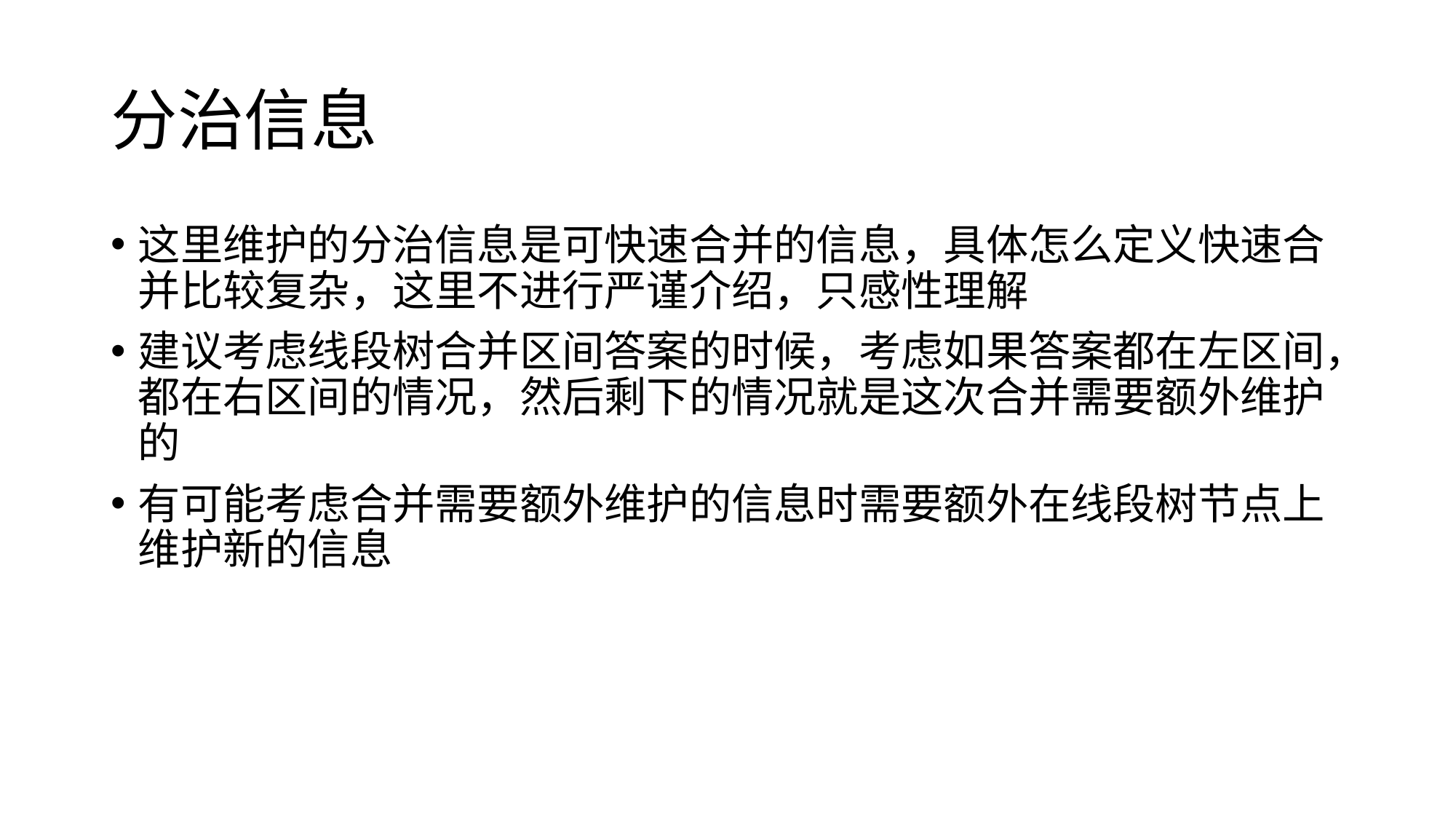

# 分治信息
这里维护的分治信息是可快速合并的信息，具体怎么定义快速合并比较复杂，这里不进行严谨介绍，只感性理解
建议考虑线段树合并区间答案的时候，考虑如果答案都在左区间，都在右区间的情况，然后剩下的情况就是这次合并需要额外维护的
有可能考虑合并需要额外维护的信息时需要额外在线段树节点上维护新的信息